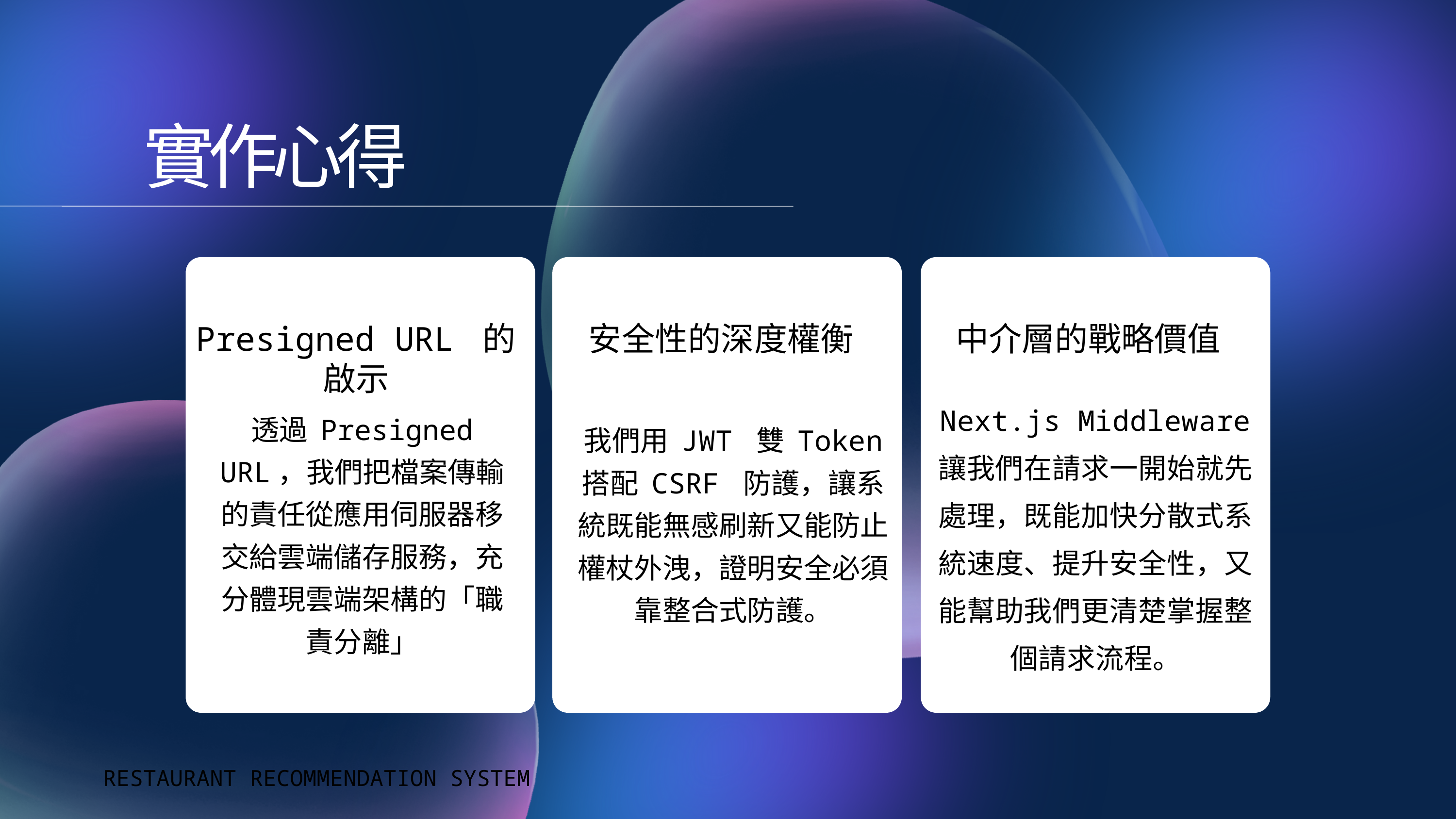

實作心得

Presigned URL 的啟示
安全性的深度權衡
中介層的戰略價值

Next.js Middleware 讓我們在請求一開始就先處理，既能加快分散式系統速度、提升安全性，又能幫助我們更清楚掌握整個請求流程。

透過 Presigned URL，我們把檔案傳輸的責任從應用伺服器移交給雲端儲存服務，充分體現雲端架構的「職責分離」
我們用 JWT 雙 Token 搭配 CSRF 防護，讓系統既能無感刷新又能防止權杖外洩，證明安全必須靠整合式防護。
RESTAURANT RECOMMENDATION SYSTEM